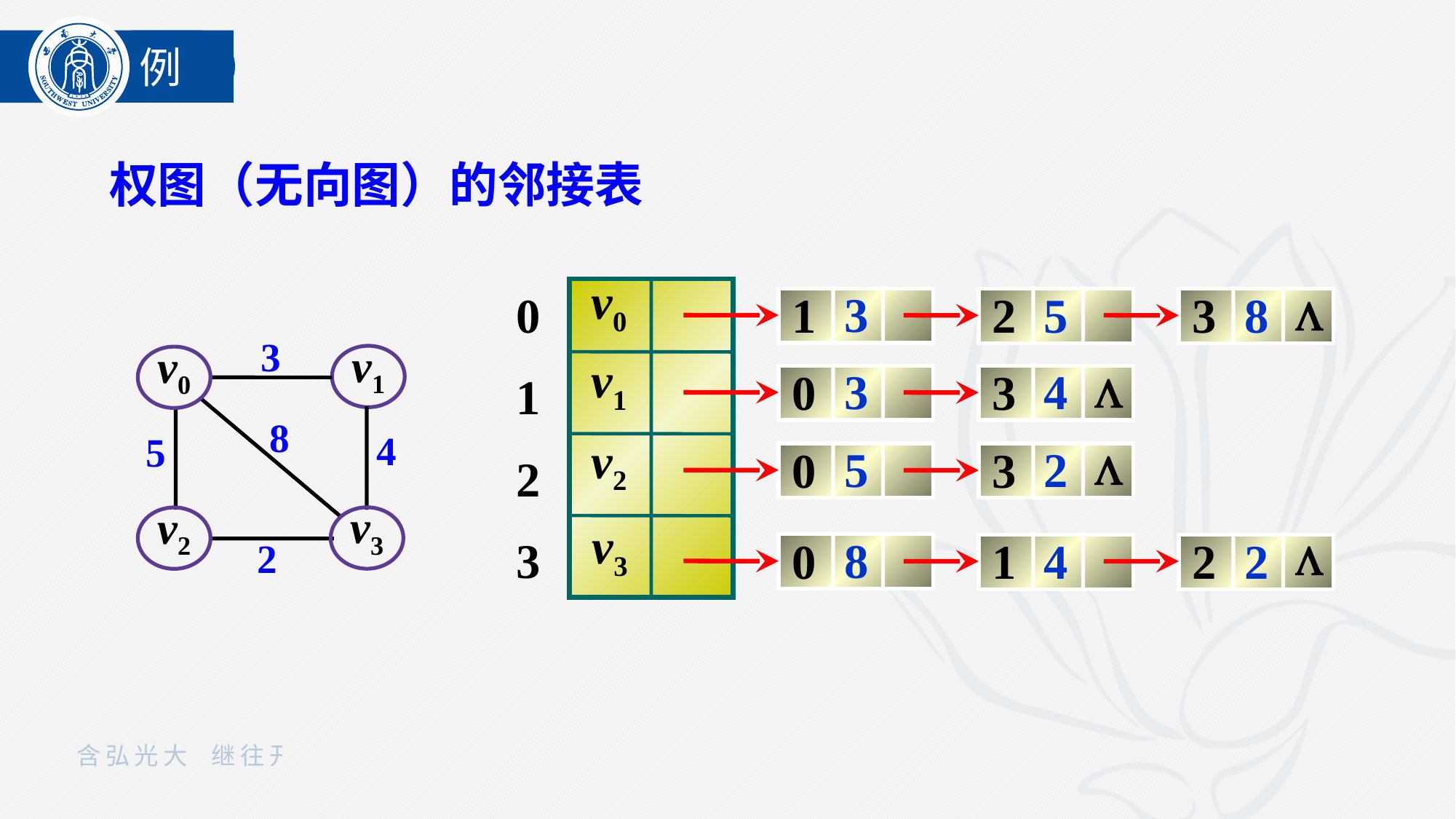

例
权图（无向图）的邻接表
3
5
8
3

1
2

0

v0

3
4
3

0

1
v1

5
2
3

0

2
v2

3
8
4
2
2

0
1

v3
Λ
Λ
Λ
Λ
3
8
4
5
2
v1
v0

v3
v2